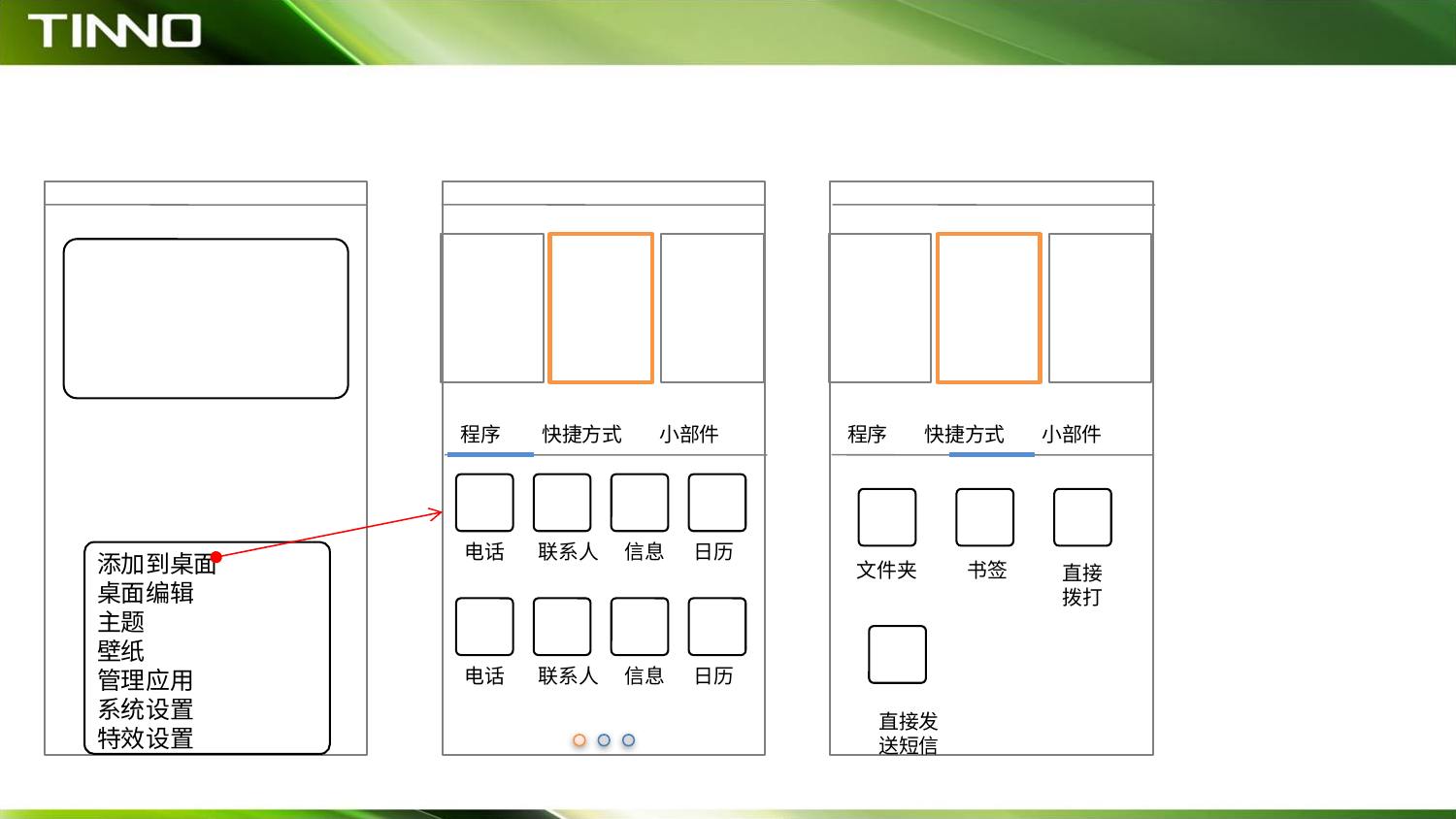

程序         快捷方式        小部件
程序        快捷方式        小部件

电话
联系人
信息
日历
添加到桌面
桌面编辑
主题
壁纸
管理应用
系统设置
特效设置

文件夹
书签
直接拨打

电话
联系人
信息
日历
直接发送短信